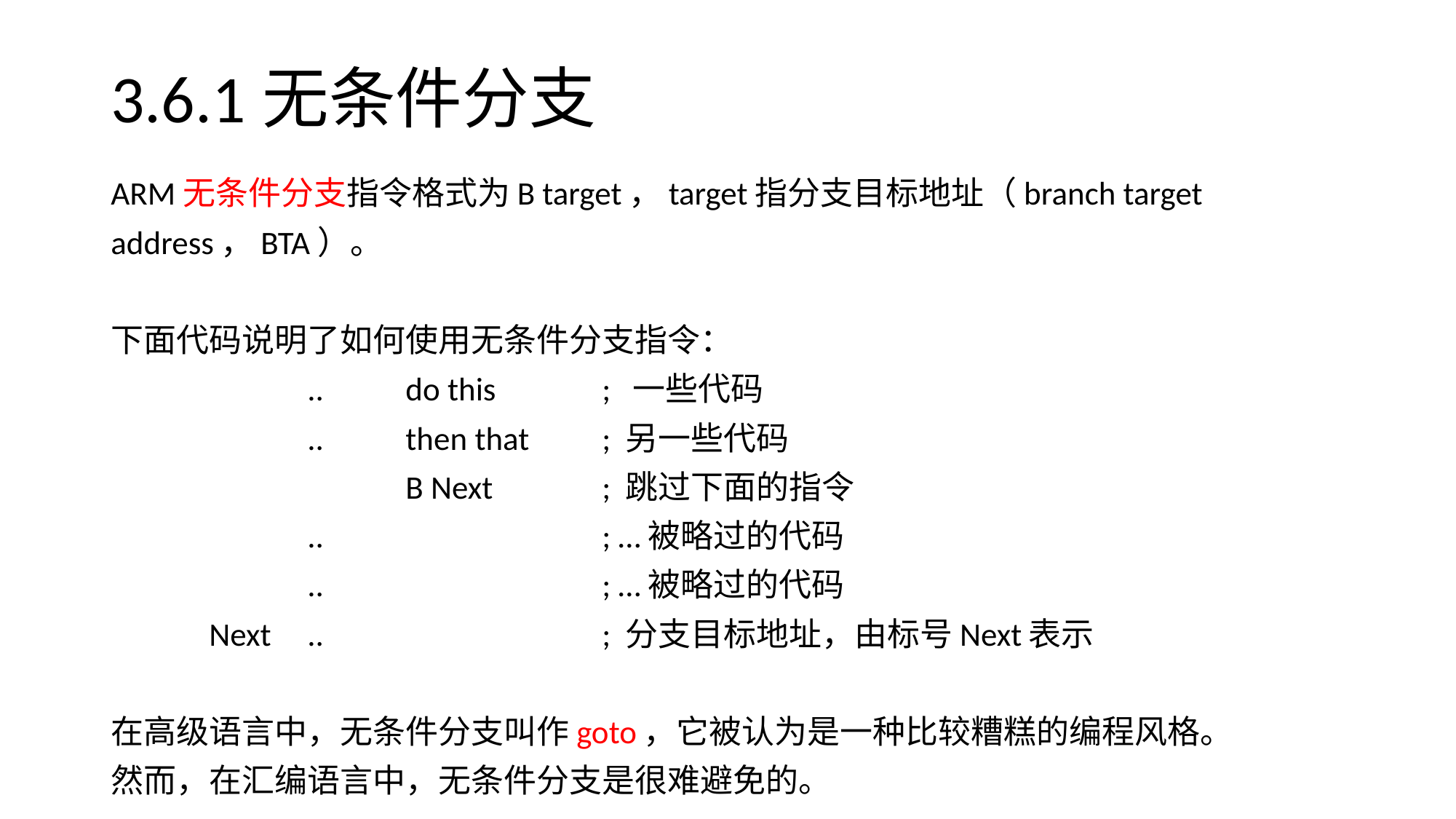

# 3.6.1无条件分支
ARM无条件分支指令格式为B target，target指分支目标地址（branch target
address，BTA）。

下面代码说明了如何使用无条件分支指令：
		..	do this		;  一些代码
		.. 	then that	; 另一些代码
			B Next		; 跳过下面的指令
		..			; …被略过的代码
		..			; …被略过的代码
	Next	..			; 分支目标地址，由标号Next表示

在高级语言中，无条件分支叫作goto，它被认为是一种比较糟糕的编程风格。
然而，在汇编语言中，无条件分支是很难避免的。